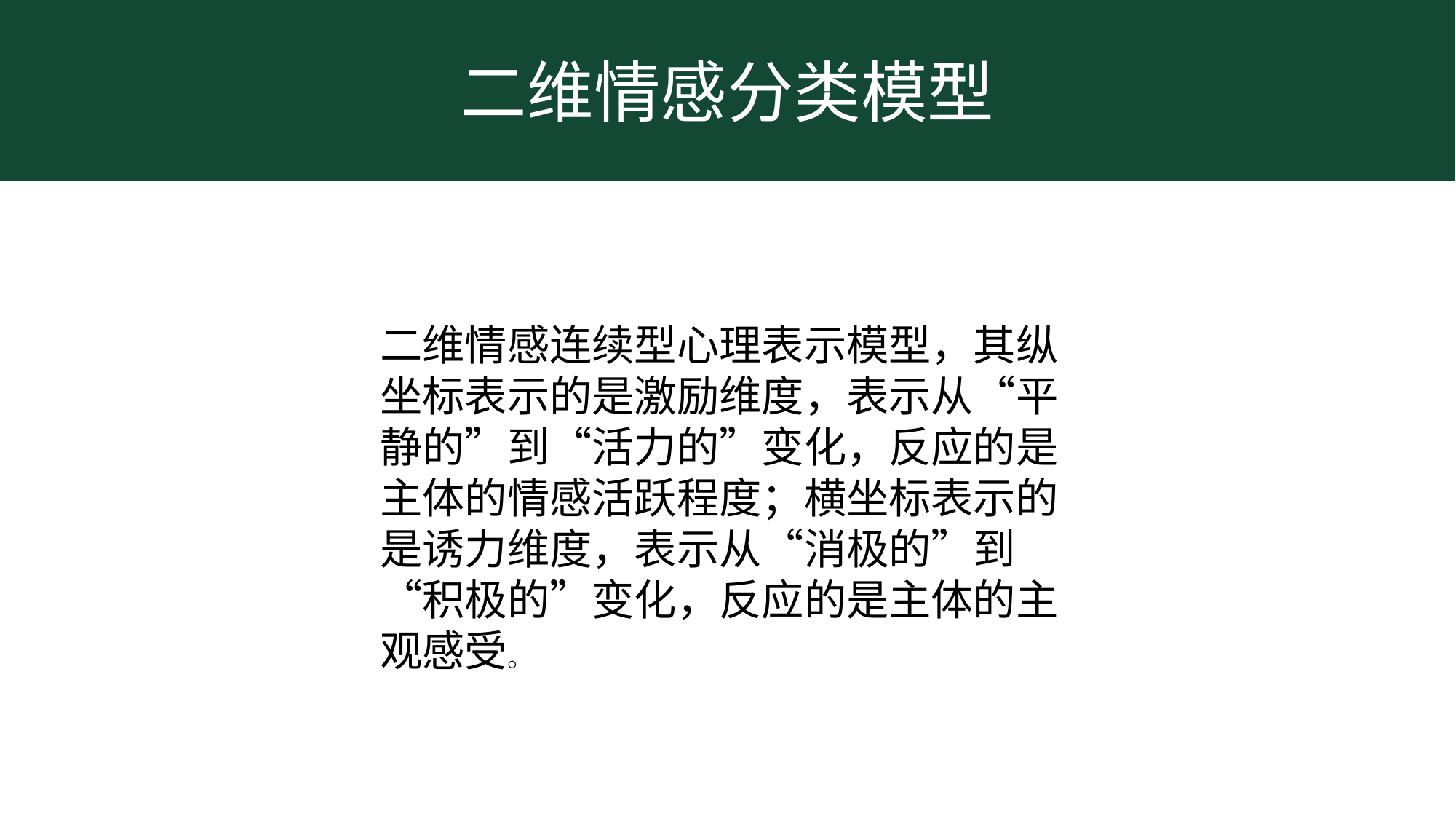

二维情感分类模型
二维情感连续型心理表示模型，其纵坐标表示的是激励维度，表示从“平静的”到“活力的”变化，反应的是主体的情感活跃程度；横坐标表示的是诱力维度，表示从“消极的”到“积极的”变化，反应的是主体的主观感受。